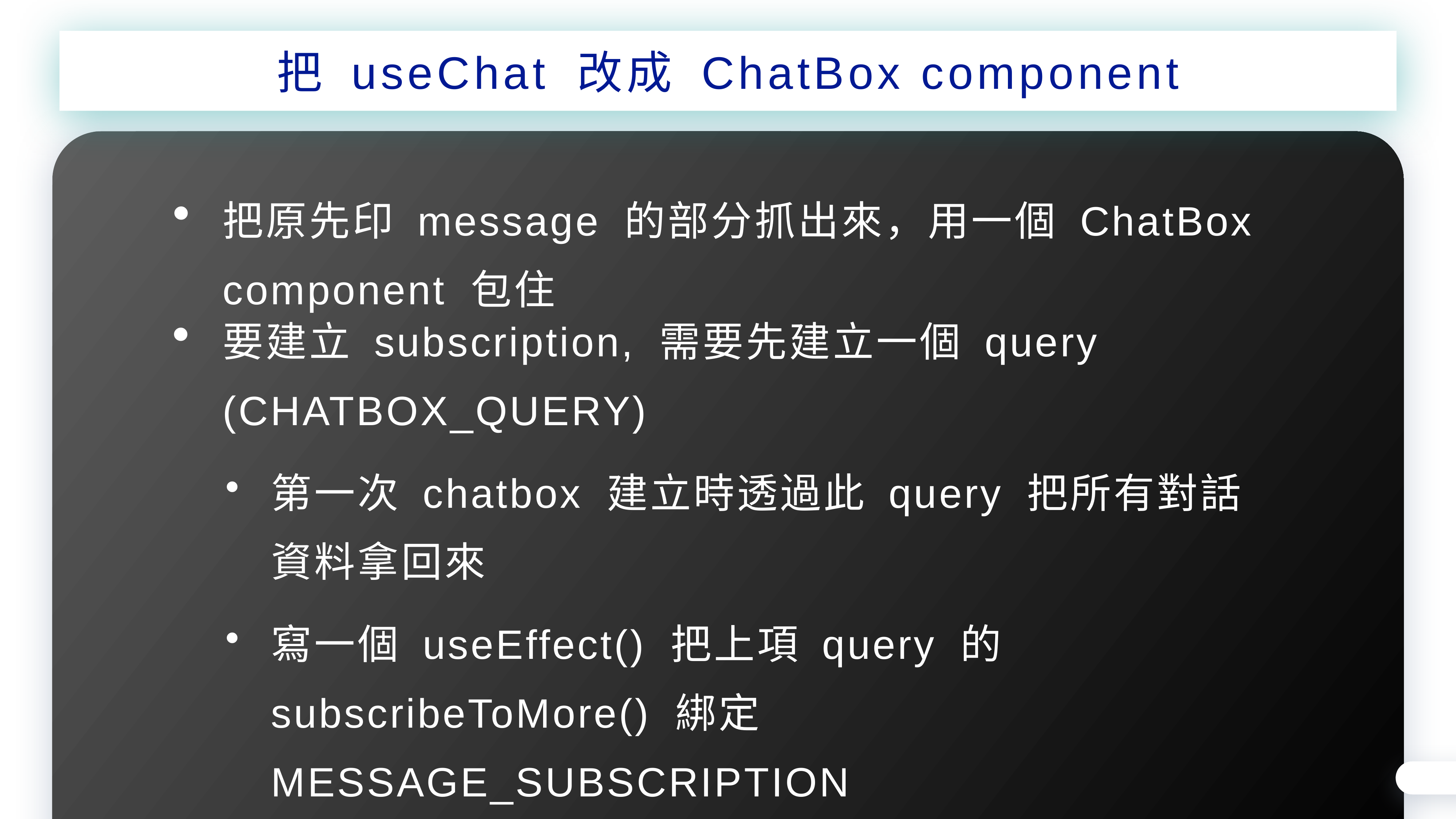

把 useChat 改成 ChatBox component
把原先印 message 的部分抓出來，用一個 ChatBox component 包住
要建立 subscription, 需要先建立一個 query (CHATBOX_QUERY)
第一次 chatbox 建立時透過此 query 把所有對話資料拿回來
寫一個 useEffect() 把上項 query 的 subscribeToMore() 綁定 MESSAGE_SUBSCRIPTION
33